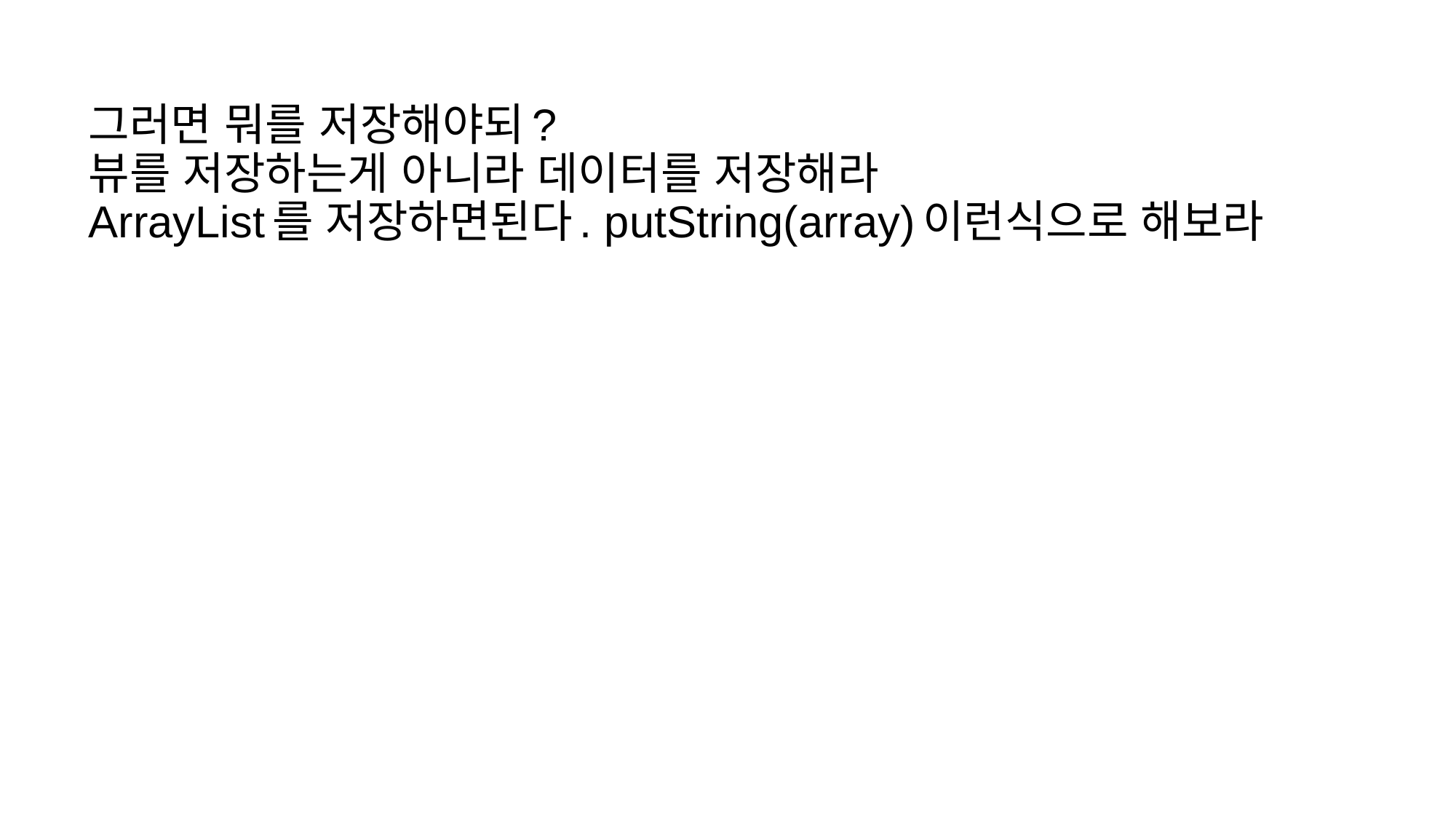

# 그러면 뭐를 저장해야되? 뷰를 저장하는게 아니라 데이터를 저장해라 ArrayList를 저장하면된다. putString(array)이런식으로 해보라